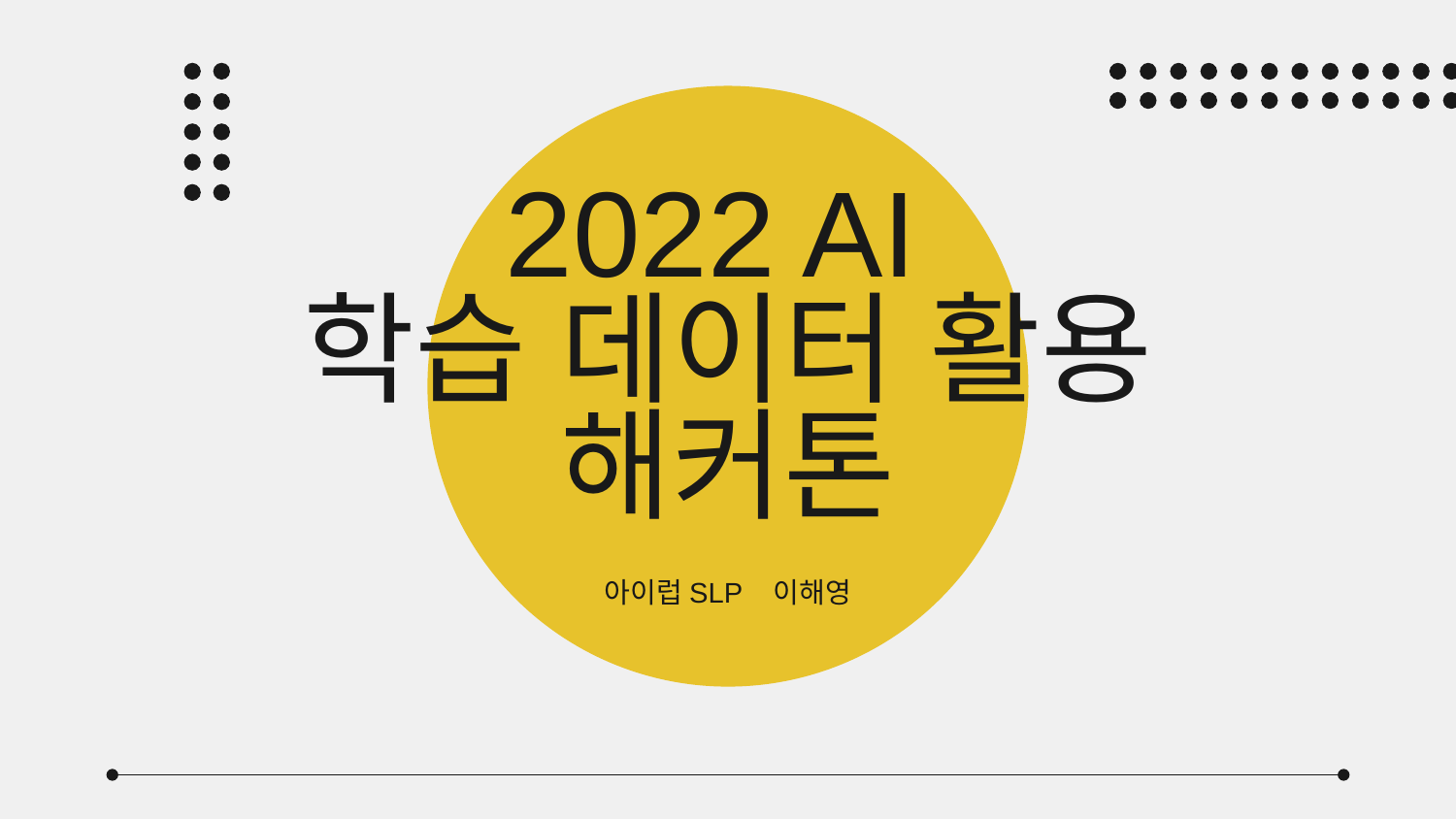

# 2022 AI 학습 데이터 활용 해커톤
아이럽SLP   이해영